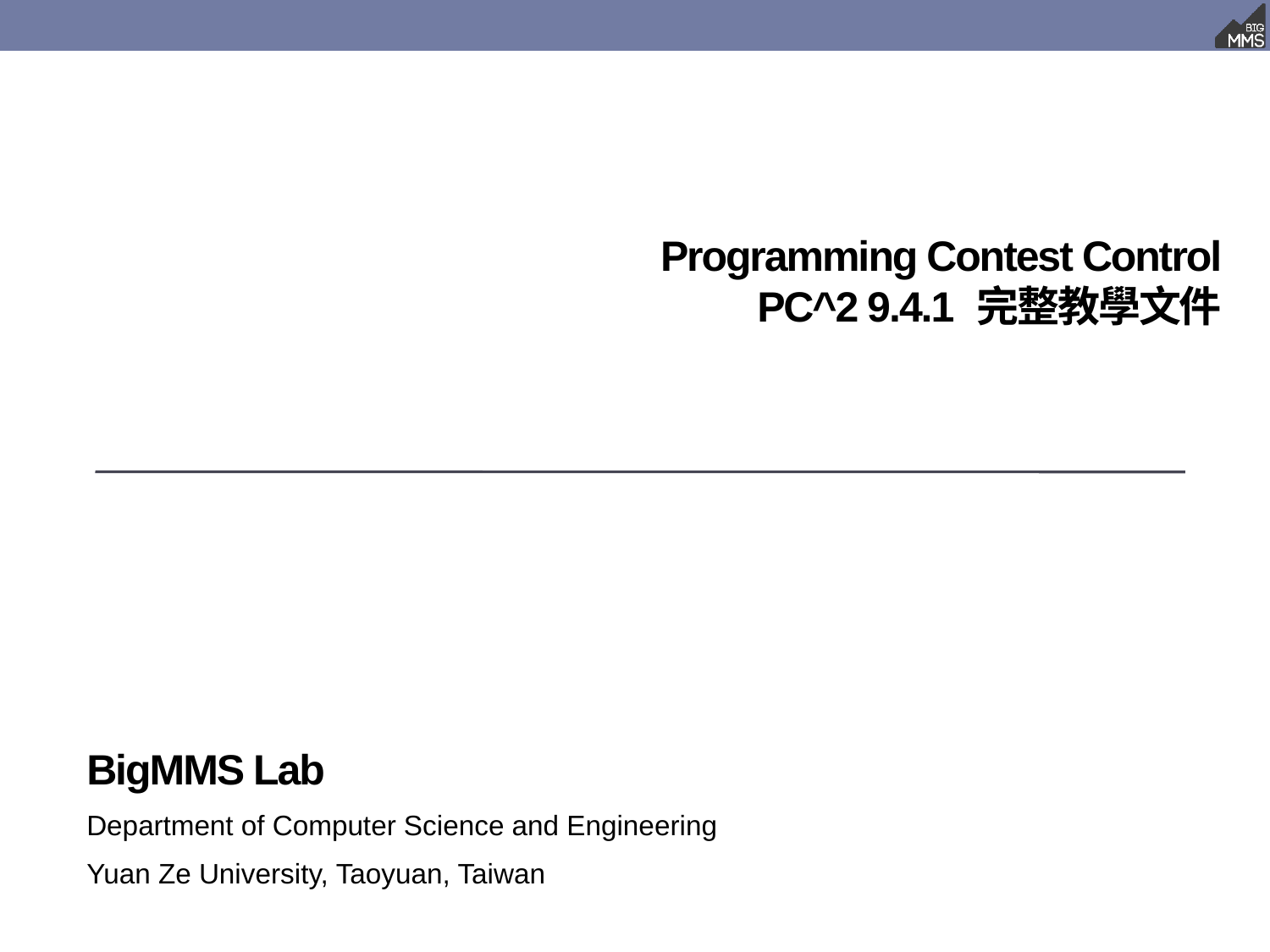

# Programming Contest Control PC^2 9.4.1 完整教學文件
BigMMS Lab
Department of Computer Science and Engineering
Yuan Ze University, Taoyuan, Taiwan